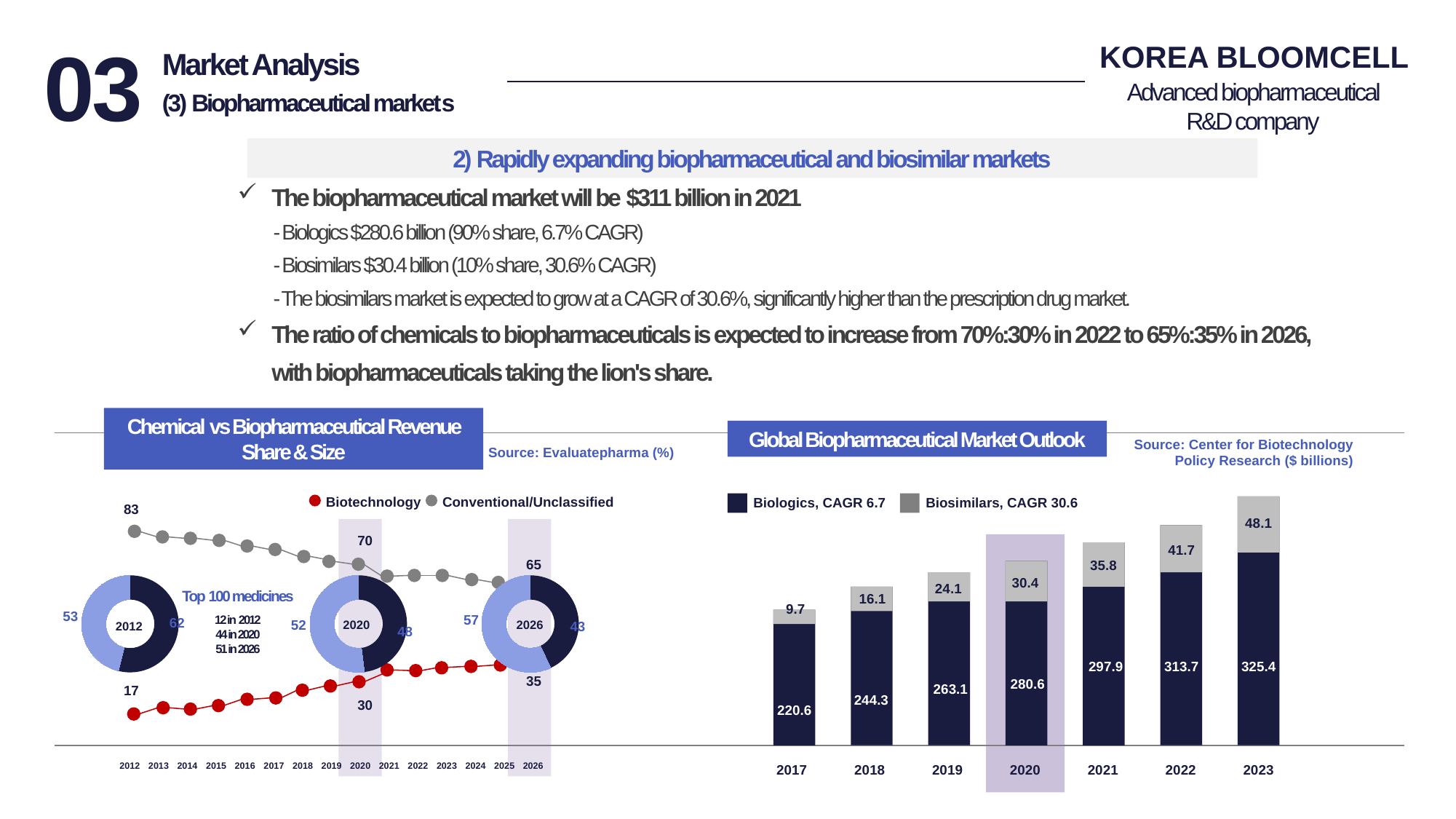

03
KOREA BLOOMCELL
Advanced biopharmaceutical R&D company
Market Analysis
(3) Biopharmaceutical markets
2) Rapidly expanding biopharmaceutical and biosimilar markets
The biopharmaceutical market will be $311 billion in 2021
         - Biologics $280.6 billion (90% share, 6.7% CAGR)
         - Biosimilars $30.4 billion (10% share, 30.6% CAGR)
         - The biosimilars market is expected to grow at a CAGR of 30.6%, significantly higher than the prescription drug market.
The ratio of chemicals to biopharmaceuticals is expected to increase from 70%:30% in 2022 to 65%:35% in 2026, with biopharmaceuticals taking the lion's share.
Chemical vs Biopharmaceutical Revenue Share & Size
Global Biopharmaceutical Market Outlook
Source: Center for Biotechnology Policy Research ($ billions)
Source: Evaluatepharma (%)
Biotechnology
Conventional/Unclassified
Biologics, CAGR 6.7
Biosimilars, CAGR 30.6

83

70

65

35
17
30

48.1

41.7

35.8

30.4

### Chart

| Category | Sales |
|---|---|
| 1분기 | 62.0 |
| 2분기 | 53.0 |

### Chart

| Category | Sales |
|---|---|
| 1분기 | 48.0 |
| 2분기 | 52.0 |

### Chart

| Category | Sales |
|---|---|
| 1분기 | 43.0 |
| 2분기 | 57.0 |
24.1
Top 100 medicines
16.1

9.7
53
57
12 in 2012
44 in 2020
51 in 2026
62

52
2020
2026
43
2012
48
297.9
313.7
325.4
280.6
263.1
244.3
220.6
2012
2013
2014
2015
2016
2017
2018
2019
2020
2021
2022
2023
2024
2025
2026
2017
2018
2019
2020
2021
2022
2023